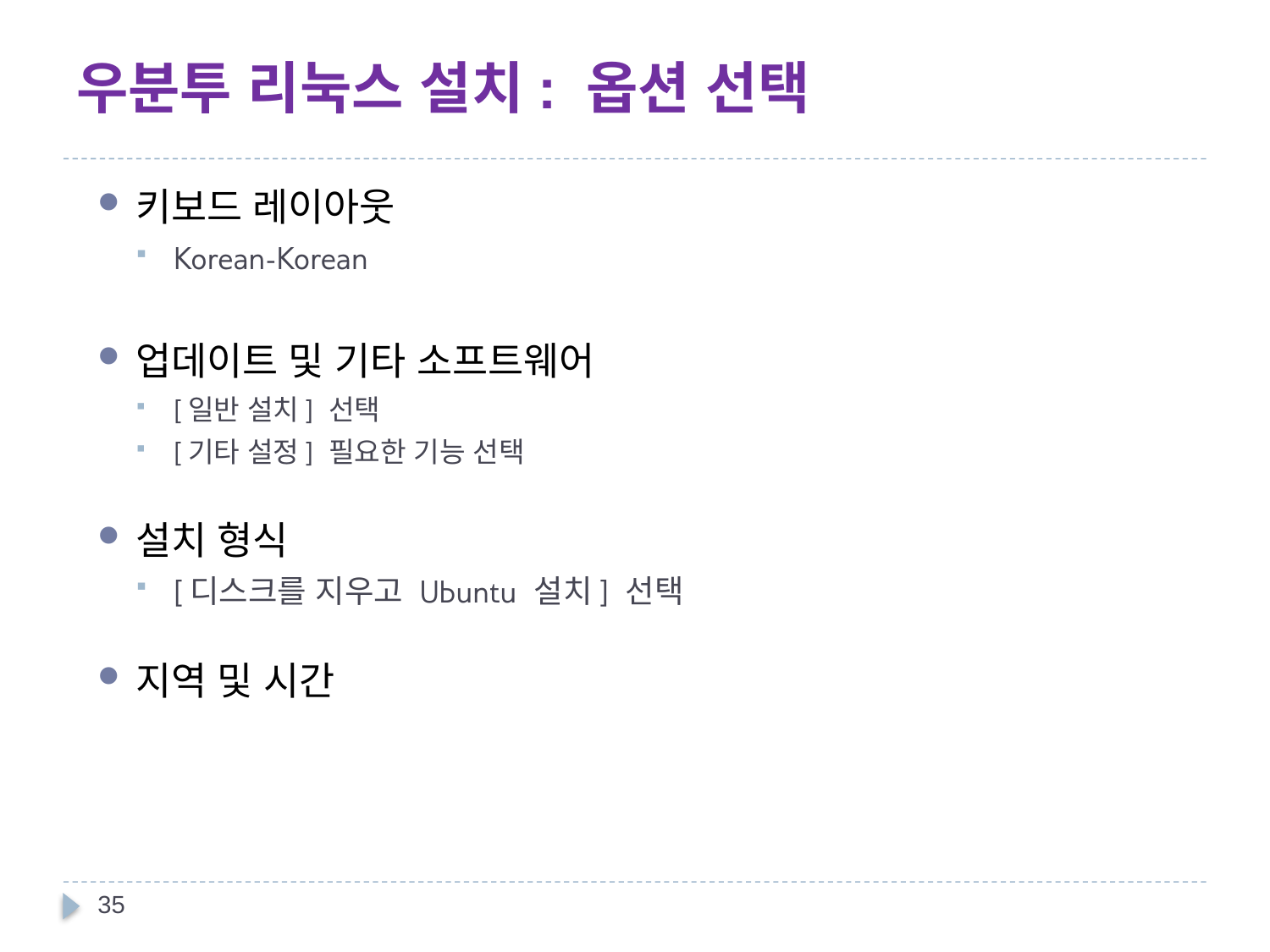

# 우분투 리눅스 설치: 옵션 선택
키보드 레이아웃
Korean-Korean

업데이트 및 기타 소프트웨어
[일반 설치] 선택
[기타 설정] 필요한 기능 선택

설치 형식
[디스크를 지우고 Ubuntu 설치] 선택

지역 및 시간

35